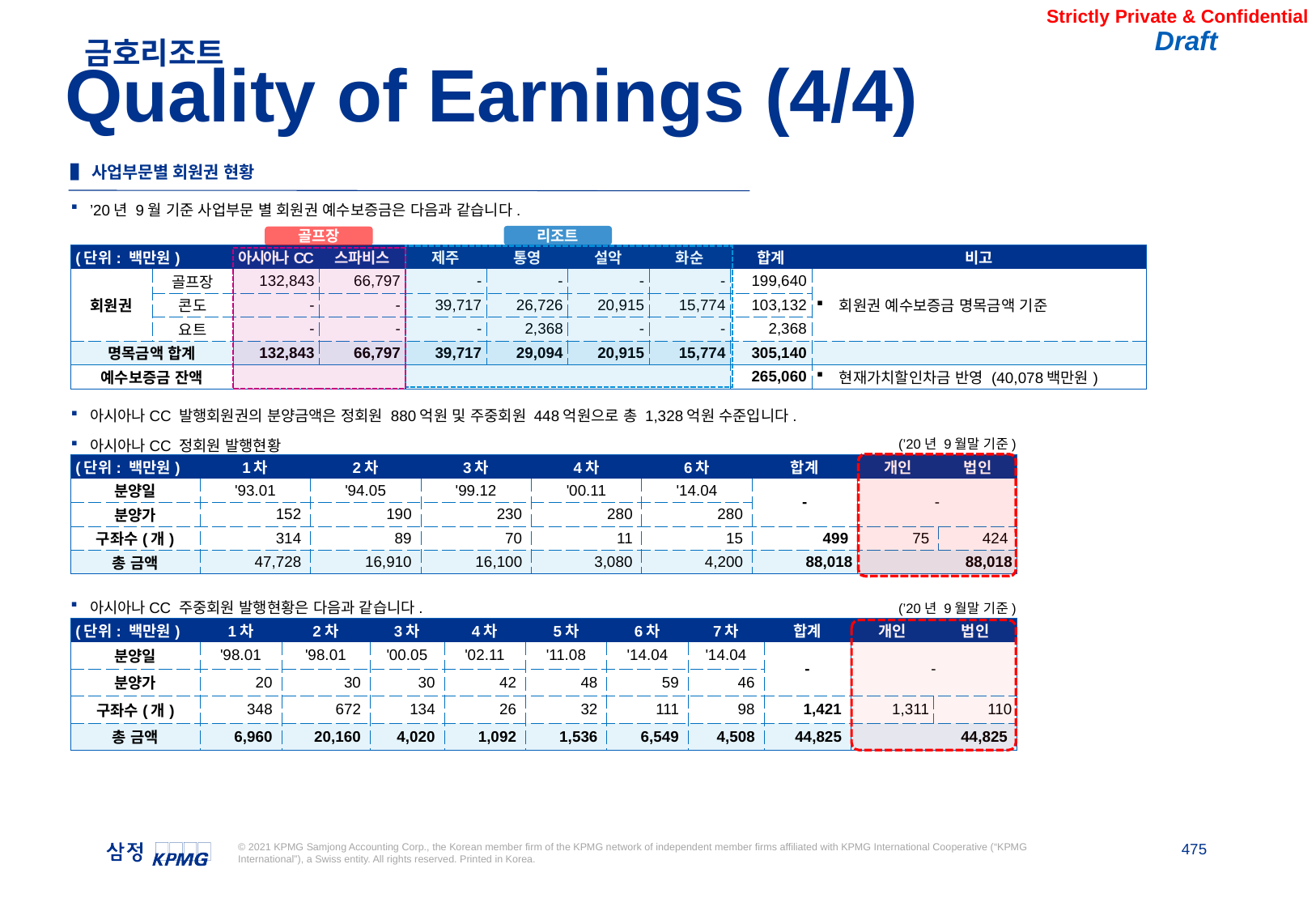

금호리조트
Quality of Earnings (4/4)
▌사업부문별 회원권 현황

’20년 9월 기준 사업부문 별 회원권 예수보증금은 다음과 같습니다.
리조트
골프장
| (단위: 백만원) |  | 아시아나CC | 스파비스 | 제주 | 통영 | 설악 | 화순 | 합계 | 비고 |
| --- | --- | --- | --- | --- | --- | --- | --- | --- | --- |
| 회원권 | 골프장 | 132,843 | 66,797 | - | - | - | - | 199,640 | 회원권 예수보증금 명목금액 기준 |
|  | 콘도 | - | - | 39,717 | 26,726 | 20,915 | 15,774 | 103,132 |  |
|  | 요트 | - | - | - | 2,368 | - | - | 2,368 |  |
| 명목금액 합계 |  | 132,843 | 66,797 | 39,717 | 29,094 | 20,915 | 15,774 | 305,140 |  |
| 예수보증금 잔액 |  |  |  |  |  |  |  | 265,060 | 현재가치할인차금 반영 (40,078백만원) |

아시아나CC 발행회원권의 분양금액은 정회원 880억원 및 주중회원 448억원으로 총 1,328억원 수준입니다.
아시아나CC 정회원 발행현황
(’20년 9월말 기준)

| (단위: 백만원) | 1차 | 2차 | 3차 | 4차 | 6차 | 합계 | 개인 | 법인 |
| --- | --- | --- | --- | --- | --- | --- | --- | --- |
| 분양일 | '93.01 | '94.05 | '99.12 | '00.11 | '14.04 | - | - |  |
| 분양가 | 152 | 190 | 230 | 280 | 280 |  |  |  |
| 구좌수(개) | 314 | 89 | 70 | 11 | 15 | 499 | 75 | 424 |
| 총 금액 | 47,728 | 16,910 | 16,100 | 3,080 | 4,200 | 88,018 | 88,018 |  |
(’20년 9월말 기준)
아시아나CC 주중회원 발행현황은 다음과 같습니다.
| (단위: 백만원) | 1차 | 2차 | 3차 | 4차 | 5차 | 6차 | 7차 | 합계 | 개인 | 법인 |
| --- | --- | --- | --- | --- | --- | --- | --- | --- | --- | --- |
| 분양일 | '98.01 | '98.01 | '00.05 | '02.11 | '11.08 | '14.04 | '14.04 | - | - |  |
| 분양가 | 20 | 30 | 30 | 42 | 48 | 59 | 46 |  |  |  |
| 구좌수(개) | 348 | 672 | 134 | 26 | 32 | 111 | 98 | 1,421 | 1,311 | 110 |
| 총 금액 | 6,960 | 20,160 | 4,020 | 1,092 | 1,536 | 6,549 | 4,508 | 44,825 | 44,825 |  |